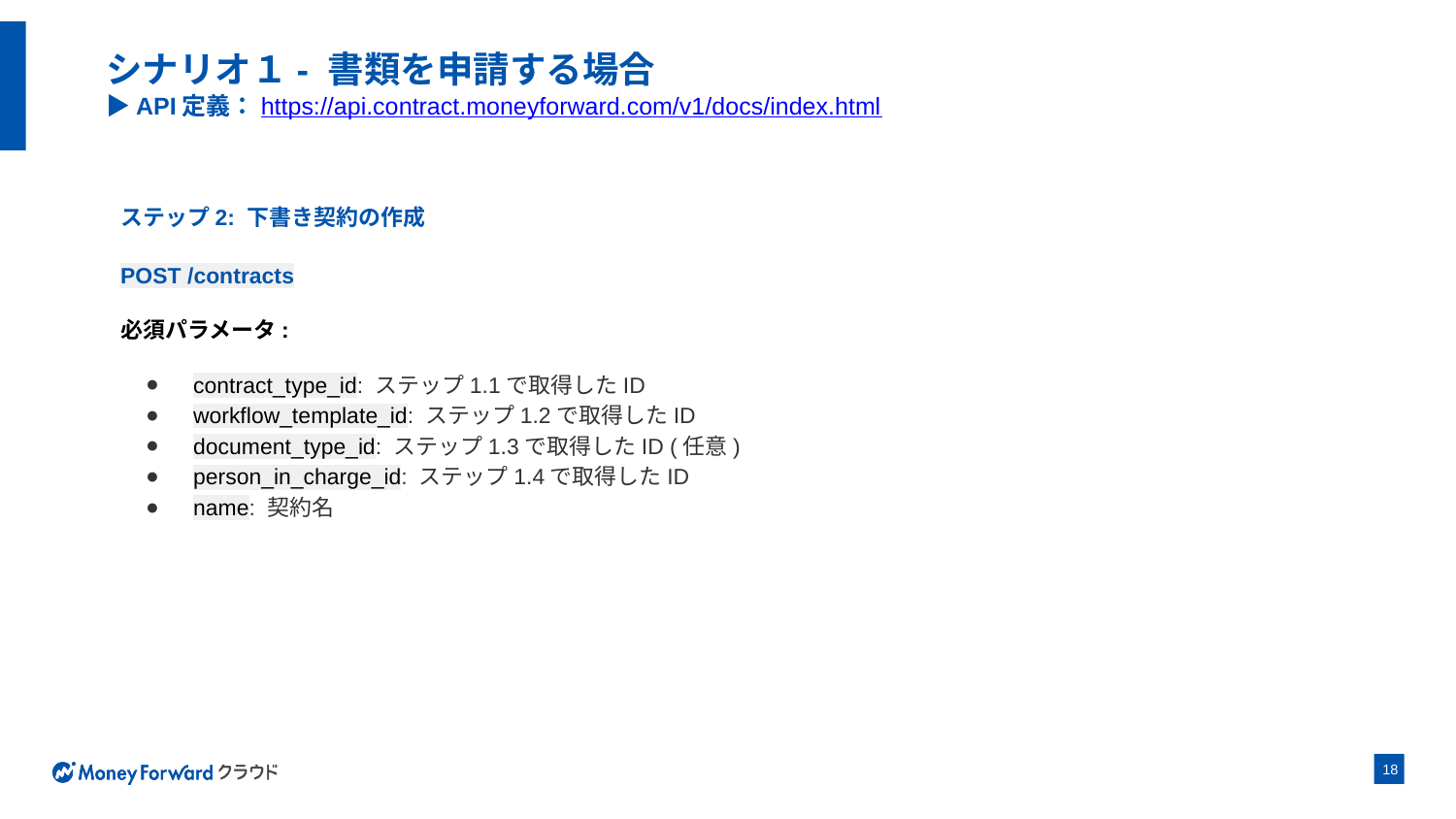

# シナリオ１- 書類を申請する場合 ▶API定義：https://api.contract.moneyforward.com/v1/docs/index.html
ステップ2: 下書き契約の作成
POST /contracts
必須パラメータ:
contract_type_id: ステップ1.1で取得したID
workflow_template_id: ステップ1.2で取得したID
document_type_id: ステップ1.3で取得したID (任意)
person_in_charge_id: ステップ1.4で取得したID
name: 契約名

18